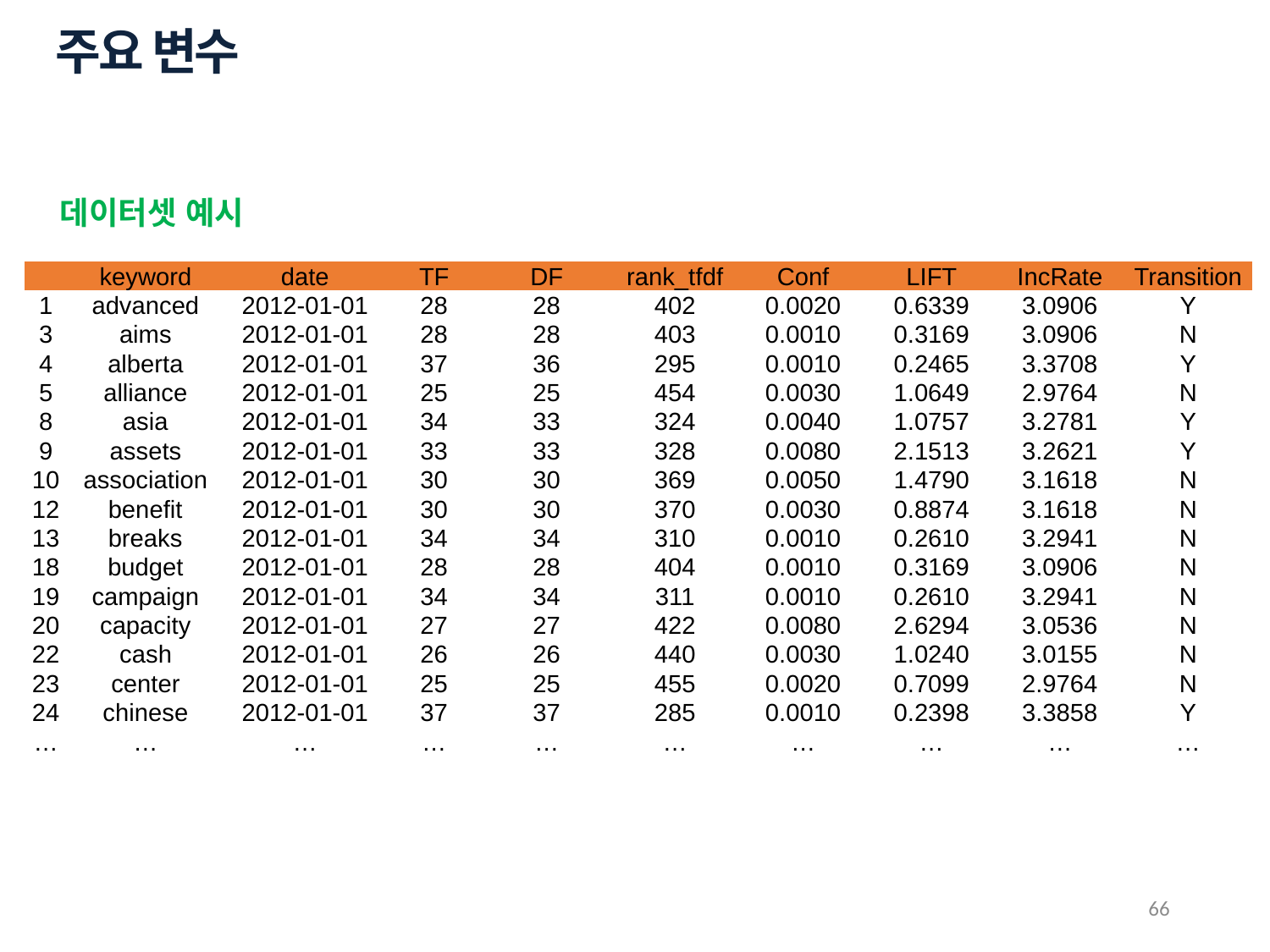

주요 변수
데이터셋 예시
|  | keyword | date | TF | DF | rank\_tfdf | Conf | LIFT | IncRate | Transition |
| --- | --- | --- | --- | --- | --- | --- | --- | --- | --- |
| 1 | advanced | 2012-01-01 | 28 | 28 | 402 | 0.0020 | 0.6339 | 3.0906 | Y |
| 3 | aims | 2012-01-01 | 28 | 28 | 403 | 0.0010 | 0.3169 | 3.0906 | N |
| 4 | alberta | 2012-01-01 | 37 | 36 | 295 | 0.0010 | 0.2465 | 3.3708 | Y |
| 5 | alliance | 2012-01-01 | 25 | 25 | 454 | 0.0030 | 1.0649 | 2.9764 | N |
| 8 | asia | 2012-01-01 | 34 | 33 | 324 | 0.0040 | 1.0757 | 3.2781 | Y |
| 9 | assets | 2012-01-01 | 33 | 33 | 328 | 0.0080 | 2.1513 | 3.2621 | Y |
| 10 | association | 2012-01-01 | 30 | 30 | 369 | 0.0050 | 1.4790 | 3.1618 | N |
| 12 | benefit | 2012-01-01 | 30 | 30 | 370 | 0.0030 | 0.8874 | 3.1618 | N |
| 13 | breaks | 2012-01-01 | 34 | 34 | 310 | 0.0010 | 0.2610 | 3.2941 | N |
| 18 | budget | 2012-01-01 | 28 | 28 | 404 | 0.0010 | 0.3169 | 3.0906 | N |
| 19 | campaign | 2012-01-01 | 34 | 34 | 311 | 0.0010 | 0.2610 | 3.2941 | N |
| 20 | capacity | 2012-01-01 | 27 | 27 | 422 | 0.0080 | 2.6294 | 3.0536 | N |
| 22 | cash | 2012-01-01 | 26 | 26 | 440 | 0.0030 | 1.0240 | 3.0155 | N |
| 23 | center | 2012-01-01 | 25 | 25 | 455 | 0.0020 | 0.7099 | 2.9764 | N |
| 24 | chinese | 2012-01-01 | 37 | 37 | 285 | 0.0010 | 0.2398 | 3.3858 | Y |
| … | … | … | … | … | … | … | … | … | … |
66